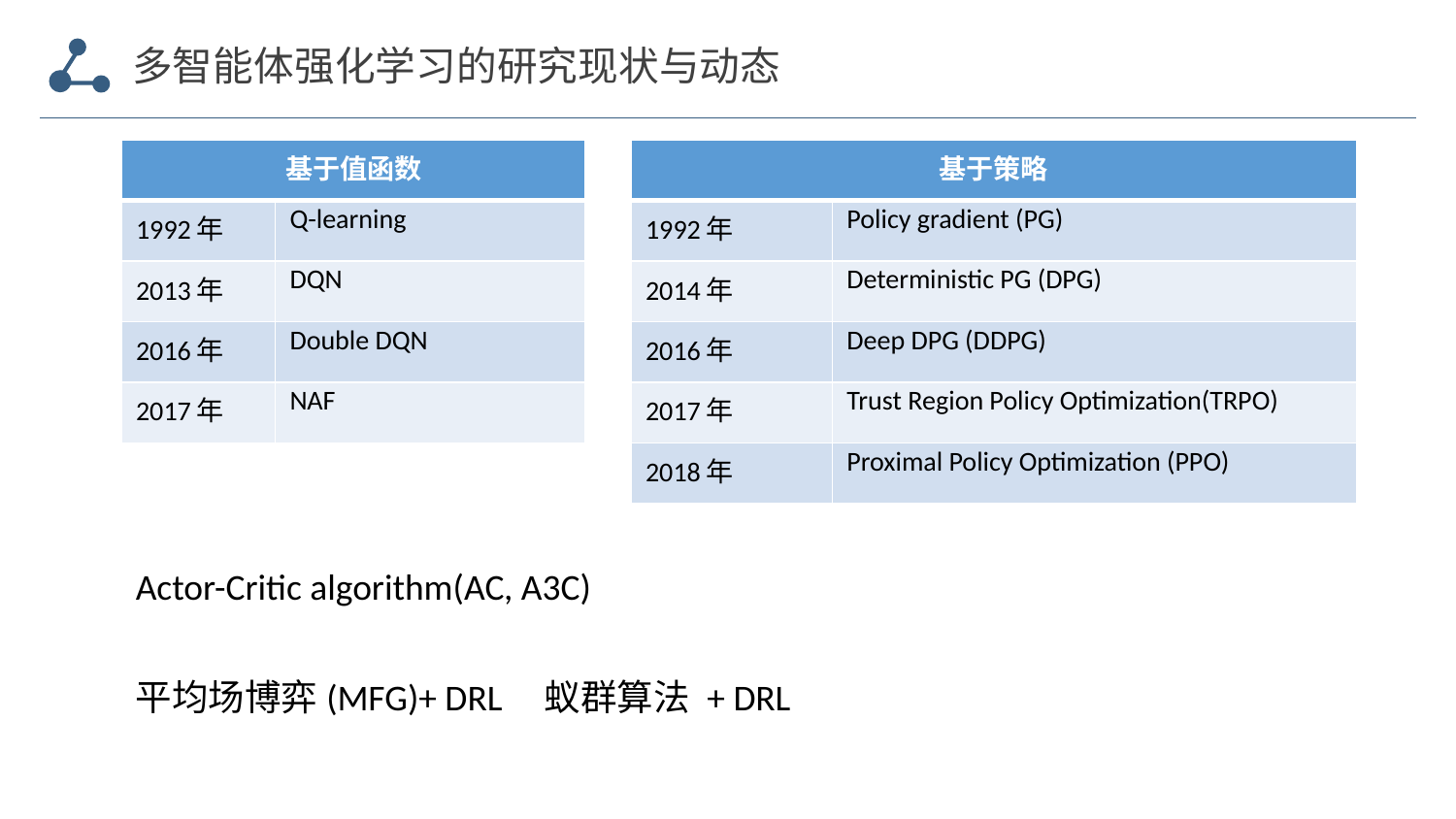

多智能体强化学习的研究现状与动态

22
| 基于值函数 |  |
| --- | --- |
| 1992年 | Q-learning |
| 2013年 | DQN |
| 2016年 | Double DQN |
| 2017年 | NAF |
| 基于策略 |  |
| --- | --- |
| 1992年 | Policy gradient (PG) |
| 2014年 | Deterministic PG (DPG) |
| 2016年 | Deep DPG (DDPG) |
| 2017年 | Trust Region Policy Optimization(TRPO) |
| 2018年 | Proximal Policy Optimization (PPO) |
Actor-Critic algorithm(AC, A3C)
平均场博弈(MFG)+ DRL    蚁群算法 + DRL